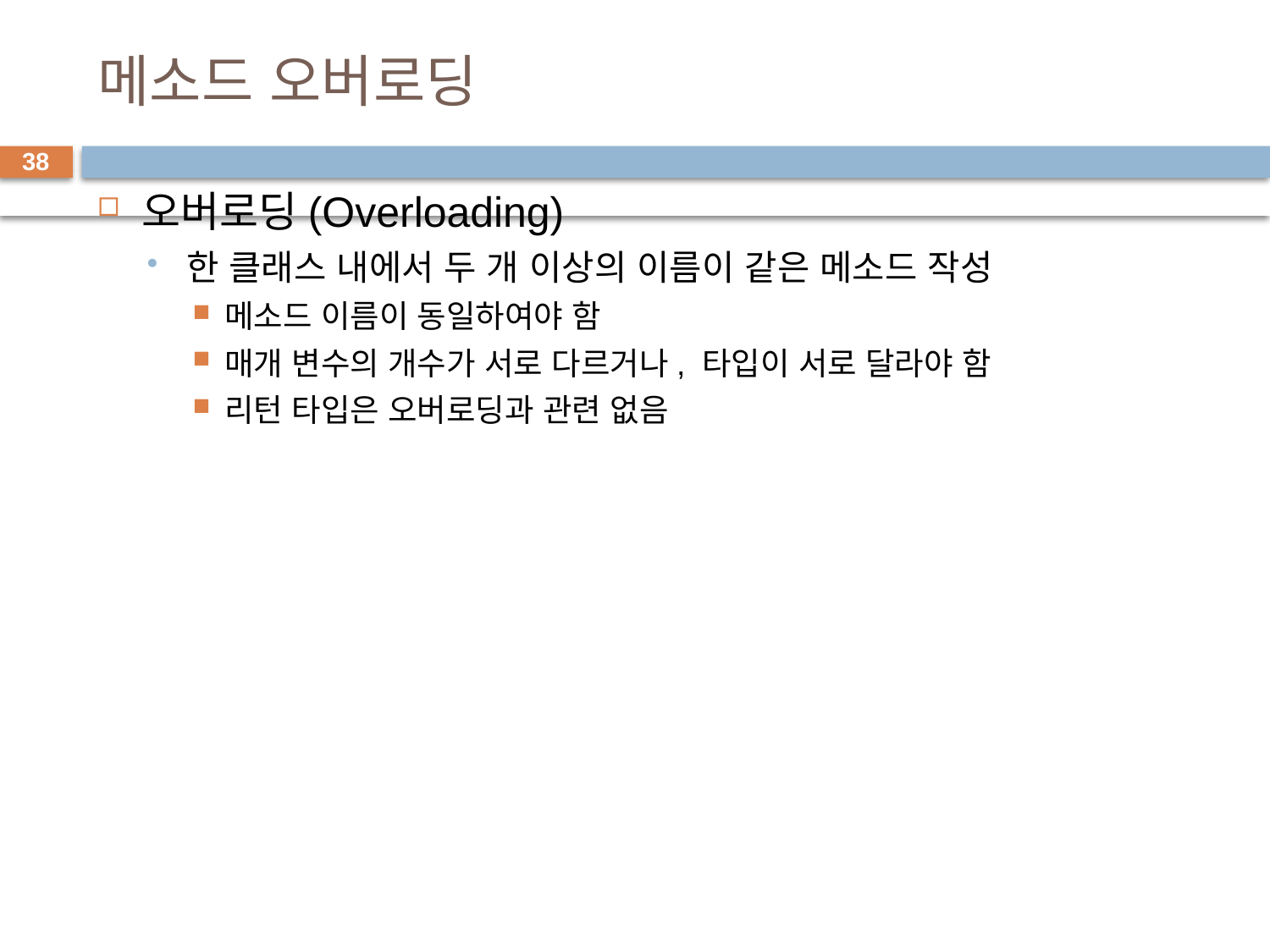

# 메소드 오버로딩
38
오버로딩(Overloading)
한 클래스 내에서 두 개 이상의 이름이 같은 메소드 작성
메소드 이름이 동일하여야 함
매개 변수의 개수가 서로 다르거나, 타입이 서로 달라야 함
리턴 타입은 오버로딩과 관련 없음